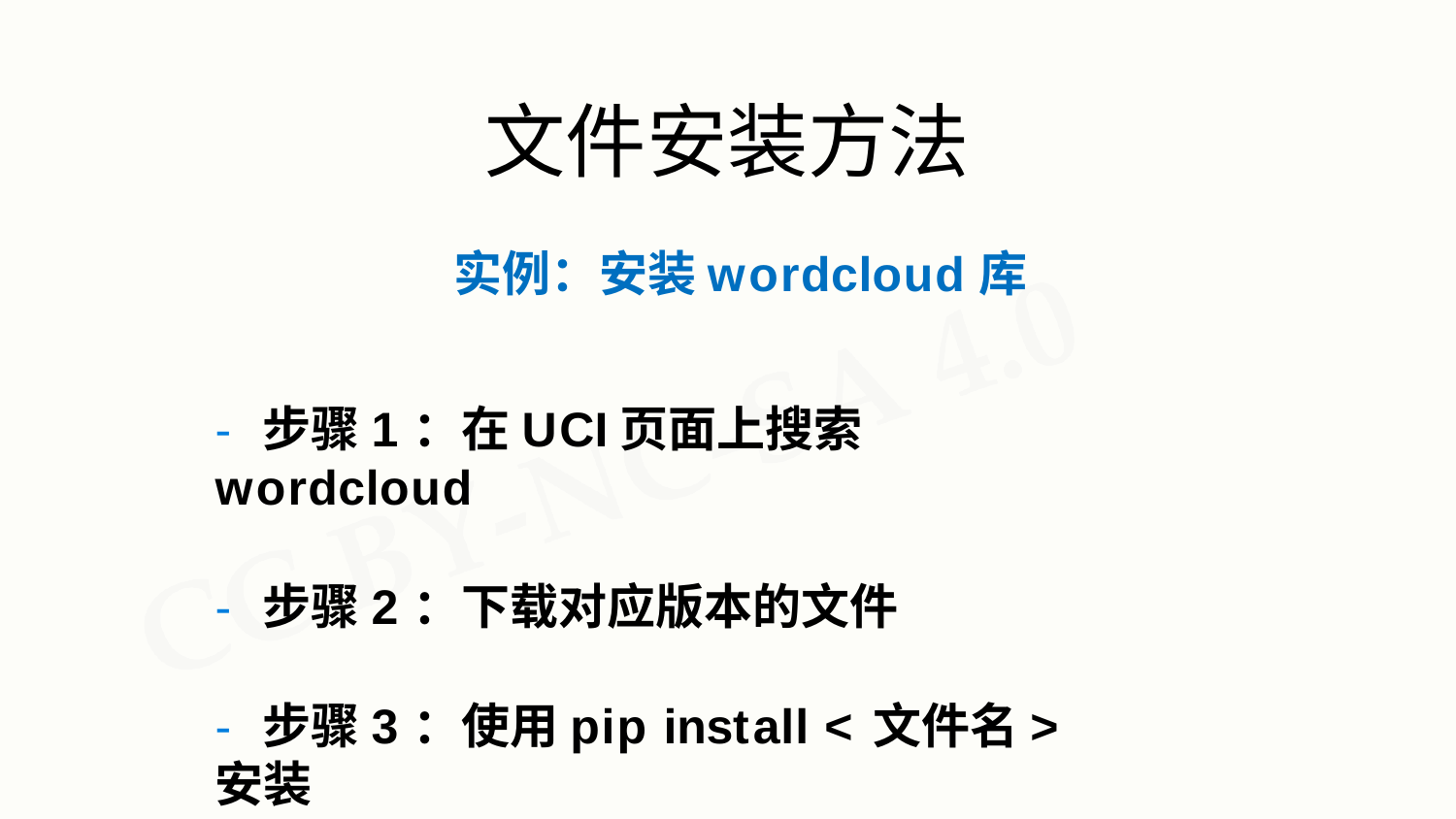

# 文件安装方法
实例：安装wordcloud库

- 步骤1：在UCI页面上搜索wordcloud

- 步骤2：下载对应版本的文件

- 步骤3：使用pip install <文件名>安装